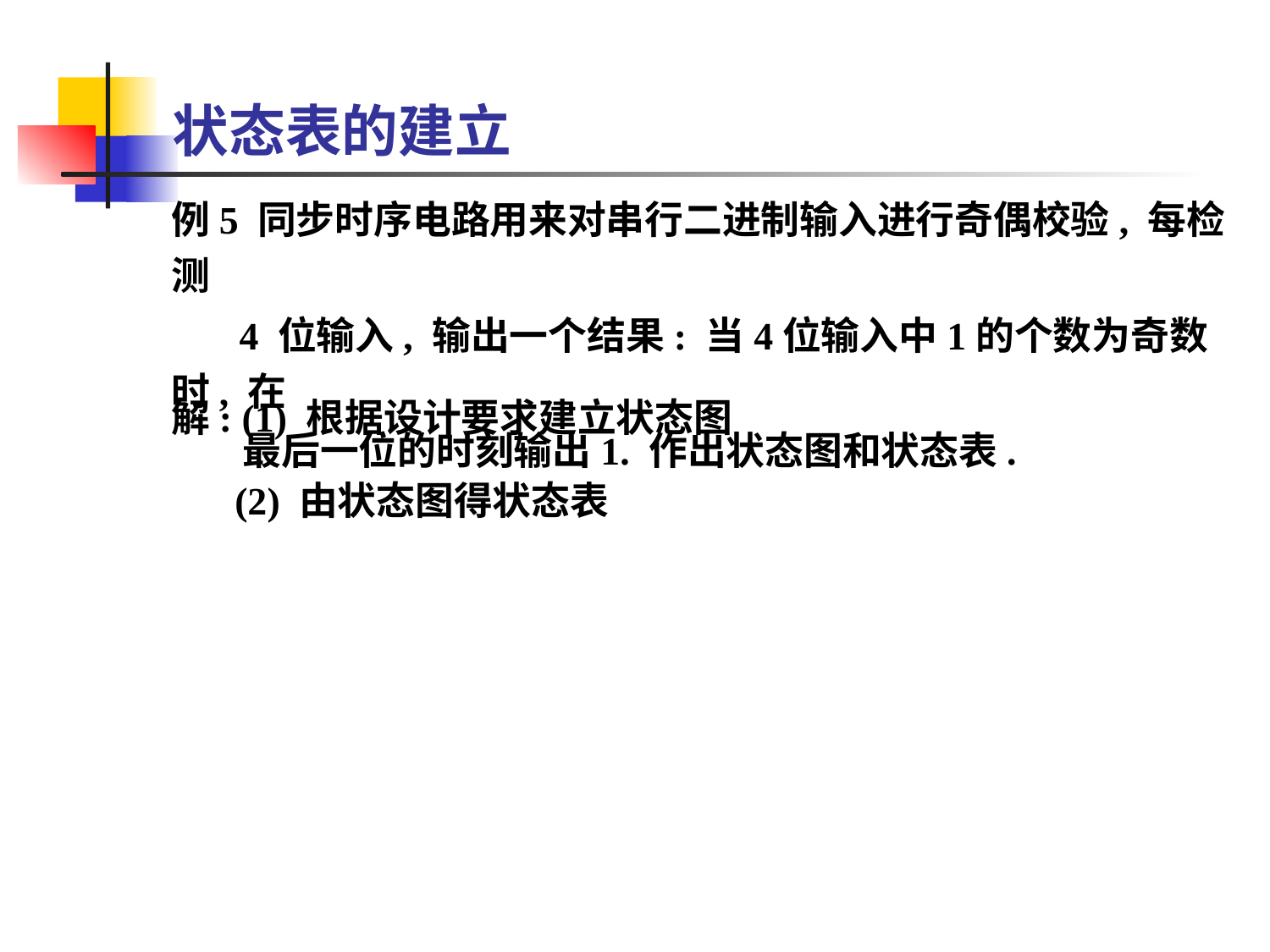

状态表的建立
例5 同步时序电路用来对串行二进制输入进行奇偶校验, 每检测
       4 位输入, 输出一个结果: 当4位输入中1的个数为奇数时, 在
       最后一位的时刻输出1. 作出状态图和状态表.
解: (1) 根据设计要求建立状态图
(2) 由状态图得状态表